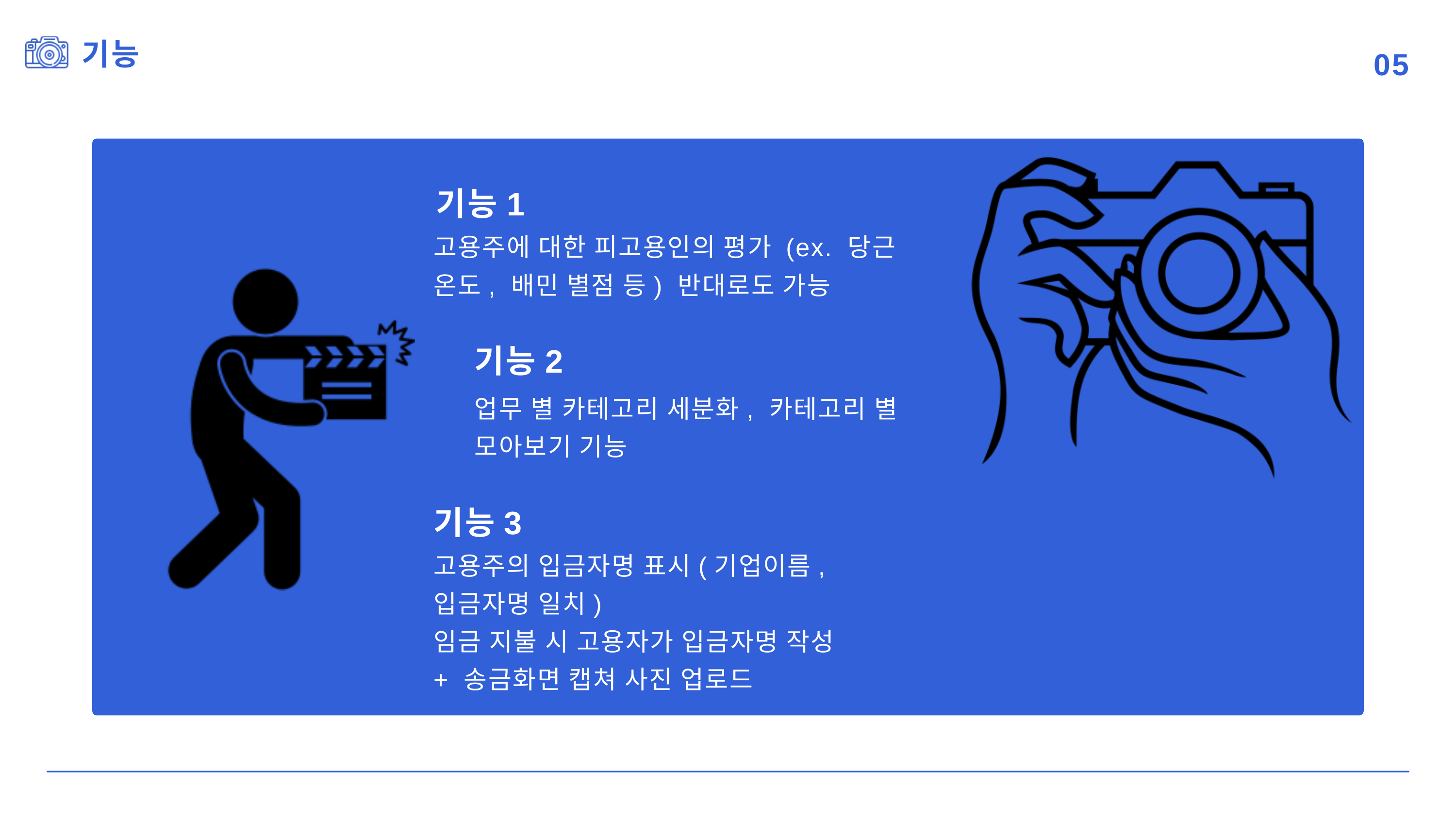

기능
05

기능1
고용주에 대한 피고용인의 평가 (ex. 당근 온도, 배민 별점 등) 반대로도 가능

기능2
업무 별 카테고리 세분화, 카테고리 별 모아보기 기능
기능3
고용주의 입금자명 표시(기업이름, 입금자명 일치)
임금 지불 시 고용자가 입금자명 작성 + 송금화면 캡쳐 사진 업로드